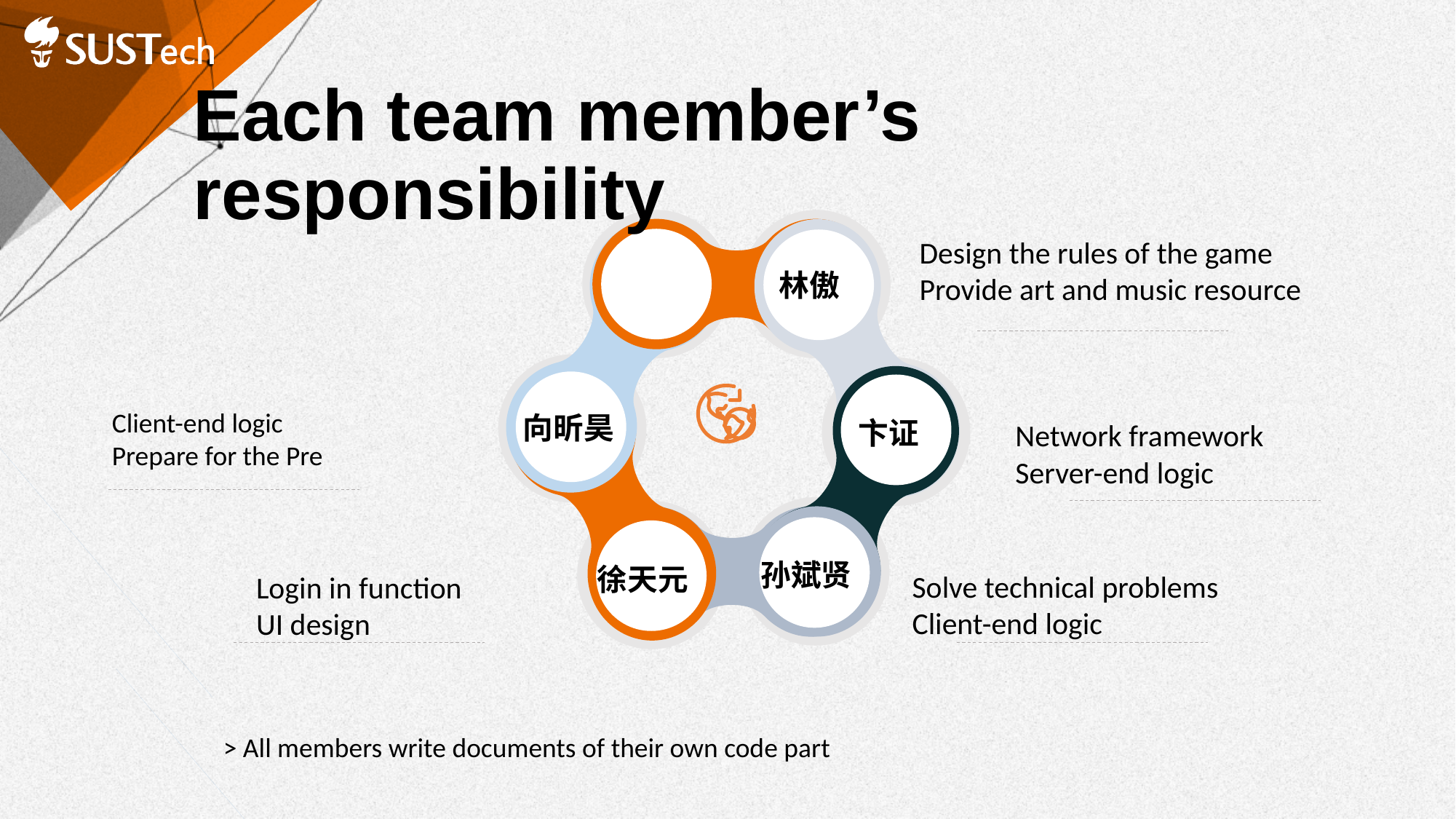

# Each team member’s responsibility

Design the rules of the game
Provide art and music resource
林傲

Client-end logic
Prepare for the Pre

向昕昊

卞证

Network framework
Server-end logic

孙斌贤
徐天元
Solve technical problems
Client-end logic

Login in function
UI design
> All members write documents of their own code part